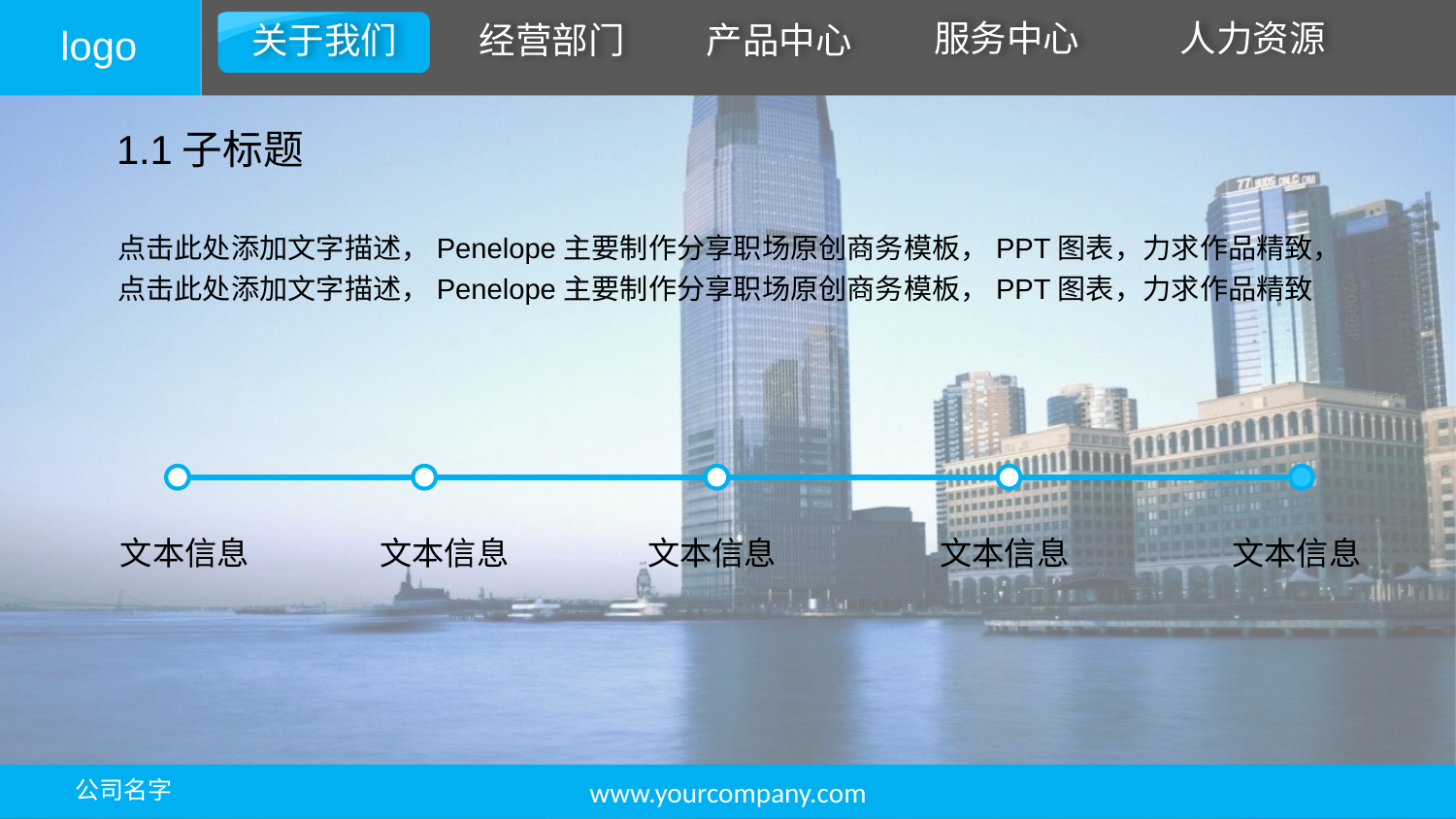

1.1子标题

点击此处添加文字描述，Penelope主要制作分享职场原创商务模板，PPT图表，力求作品精致，点击此处添加文字描述，Penelope主要制作分享职场原创商务模板，PPT图表，力求作品精致

文本信息

文本信息

文本信息

文本信息

文本信息